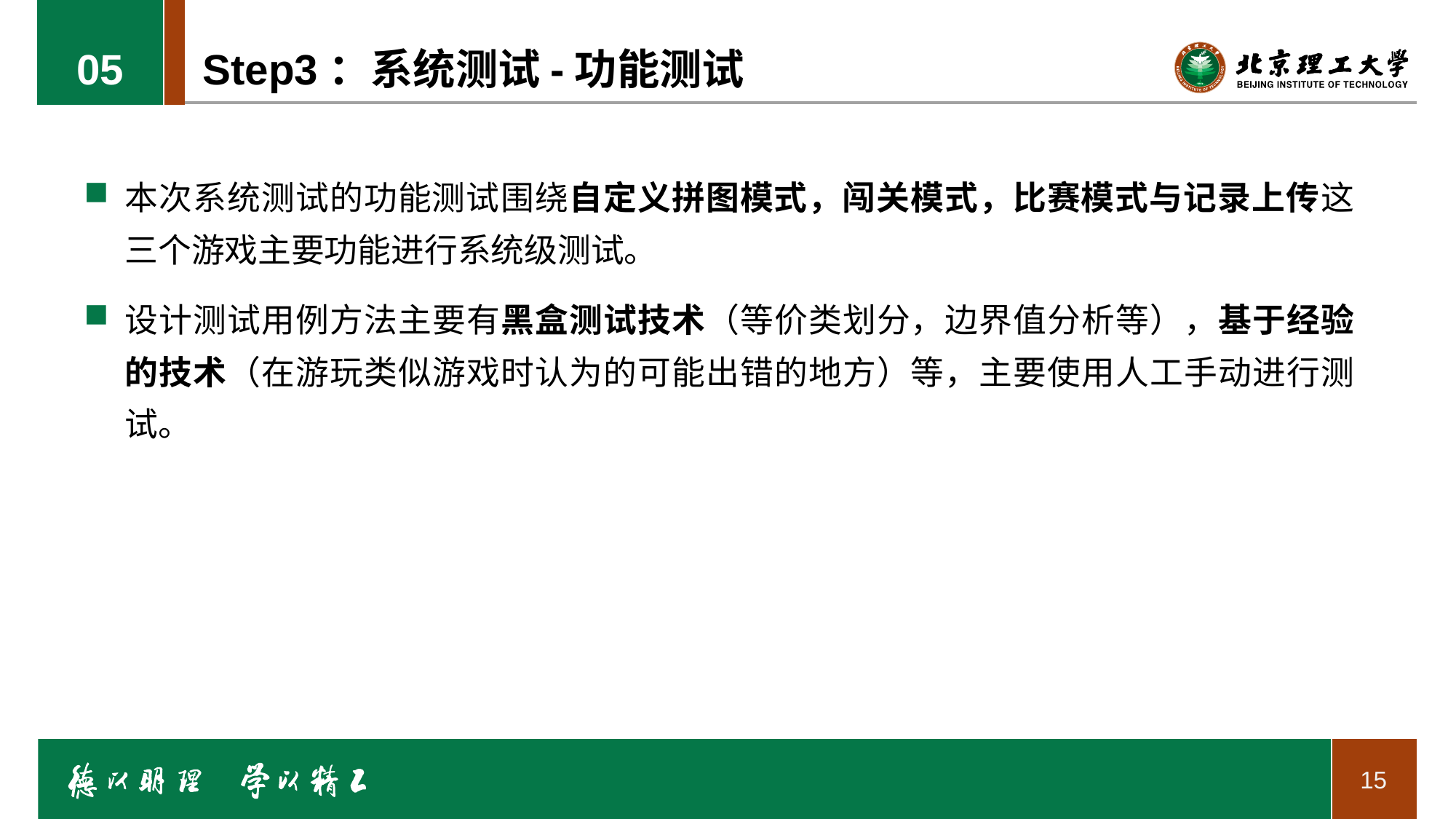

05
# Step3：系统测试-功能测试
本次系统测试的功能测试围绕自定义拼图模式，闯关模式，比赛模式与记录上传这三个游戏主要功能进行系统级测试。
设计测试用例方法主要有黑盒测试技术（等价类划分，边界值分析等），基于经验的技术（在游玩类似游戏时认为的可能出错的地方）等，主要使用人工手动进行测试。